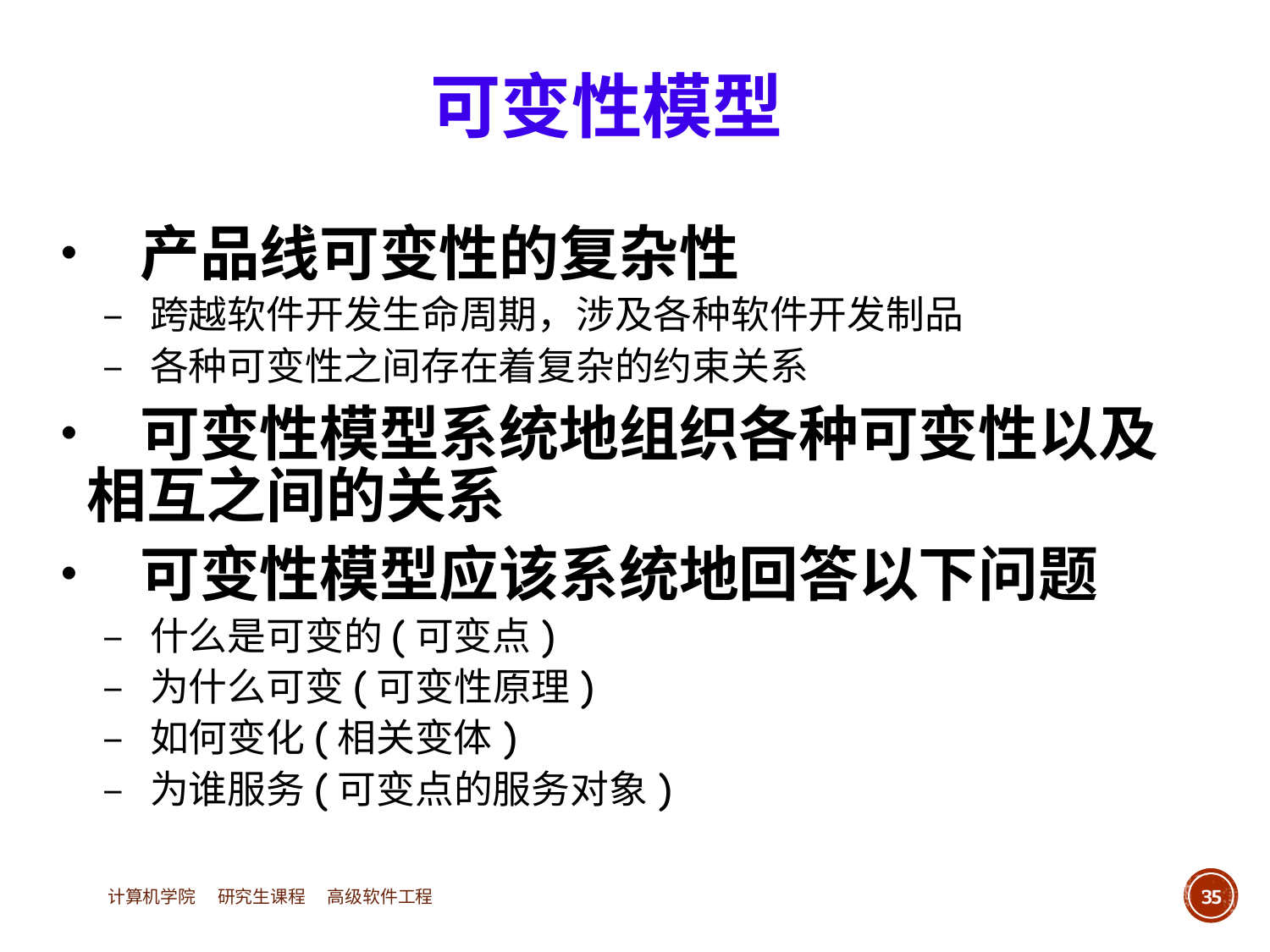

可变性模型

•  产品线可变性的复杂性
		–  跨越软件开发生命周期，涉及各种软件开发制品
		–  各种可变性之间存在着复杂的约束关系
•  可变性模型系统地组织各种可变性以及
	相互之间的关系
•  可变性模型应该系统地回答以下问题
		–  什么是可变的(可变点)
		–  为什么可变(可变性原理)
		–  如何变化(相关变体)
		–  为谁服务(可变点的服务对象)
计算机学院    研究生课程    高级软件工程
35